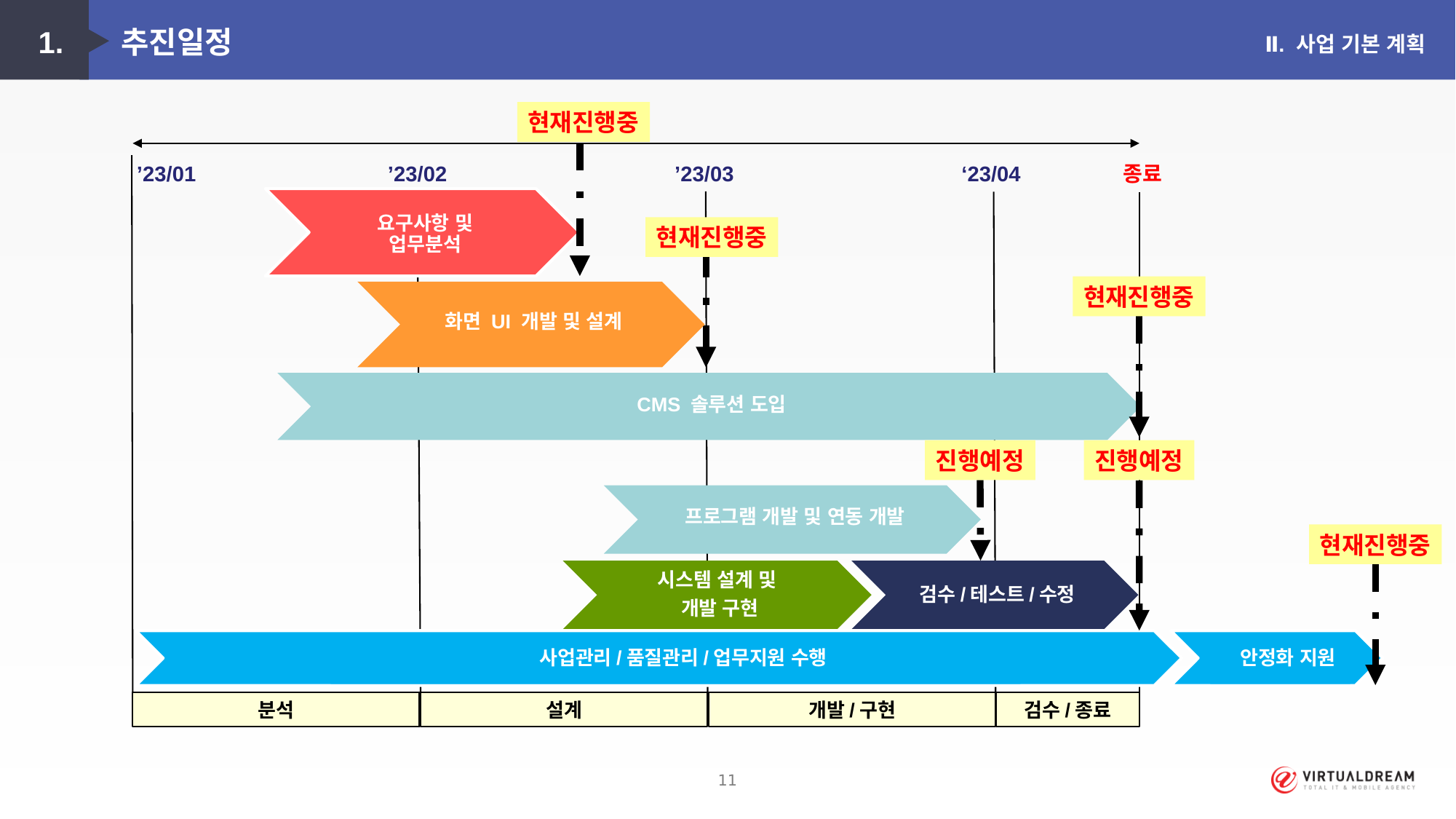

1.      추진일정
Ⅱ. 사업 기본 계획
현재진행중
’23/01                                ’23/02                                      ’23/03                                      ‘23/04                종료

요구사항 및
업무분석
현재진행중
현재진행중

화면 UI 개발 및 설계

CMS 솔루션 도입
진행예정
진행예정

프로그램 개발 및 연동 개발
현재진행중

시스템 설계 및
개발 구현

검수/테스트/수정

 사업관리/품질관리/업무지원 수행

 안정화 지원
검수/종료
분석
설계
개발/구현